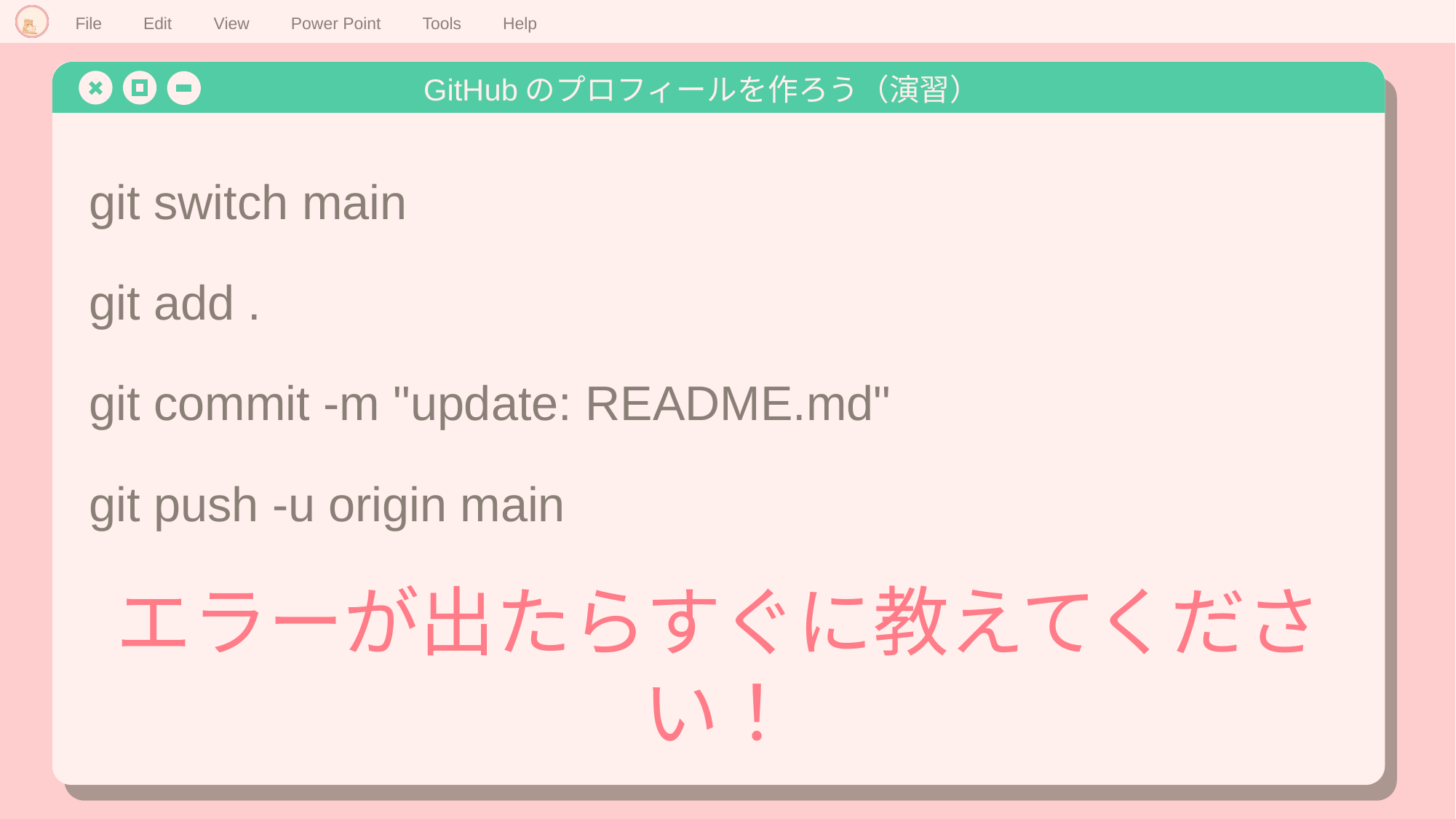

# GitHubのプロフィールを作ろう（演習）
git switch main
git add .
git commit -m "update: README.md"
git push -u origin main
エラーが出たらすぐに教えてください！